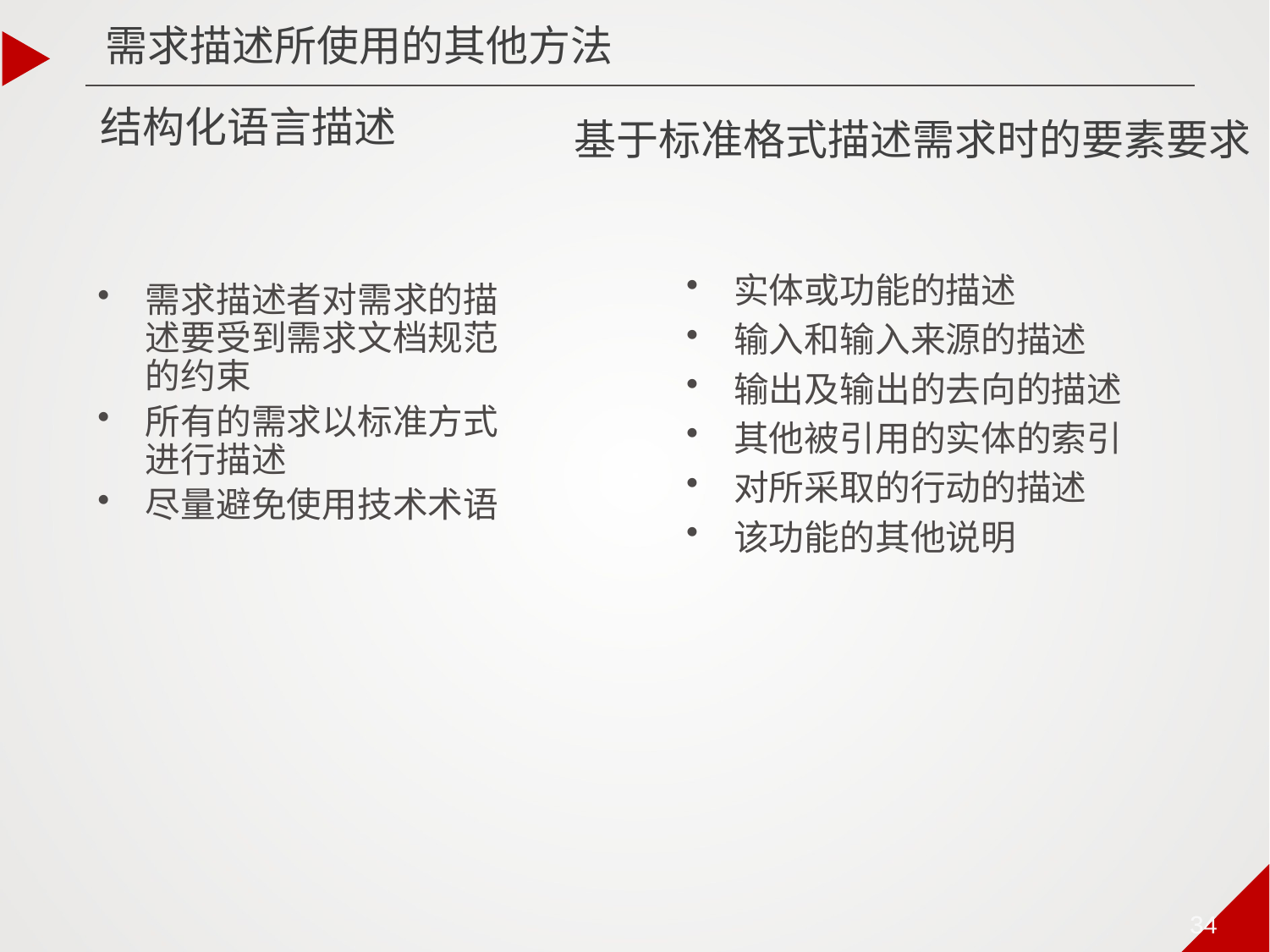

结构化语言描述
需求描述所使用的其他方法

基于标准格式描述需求时的要素要求
实体或功能的描述
输入和输入来源的描述
输出及输出的去向的描述
其他被引用的实体的索引
对所采取的行动的描述
该功能的其他说明
需求描述者对需求的描述要受到需求文档规范的约束
所有的需求以标准方式进行描述
尽量避免使用技术术语